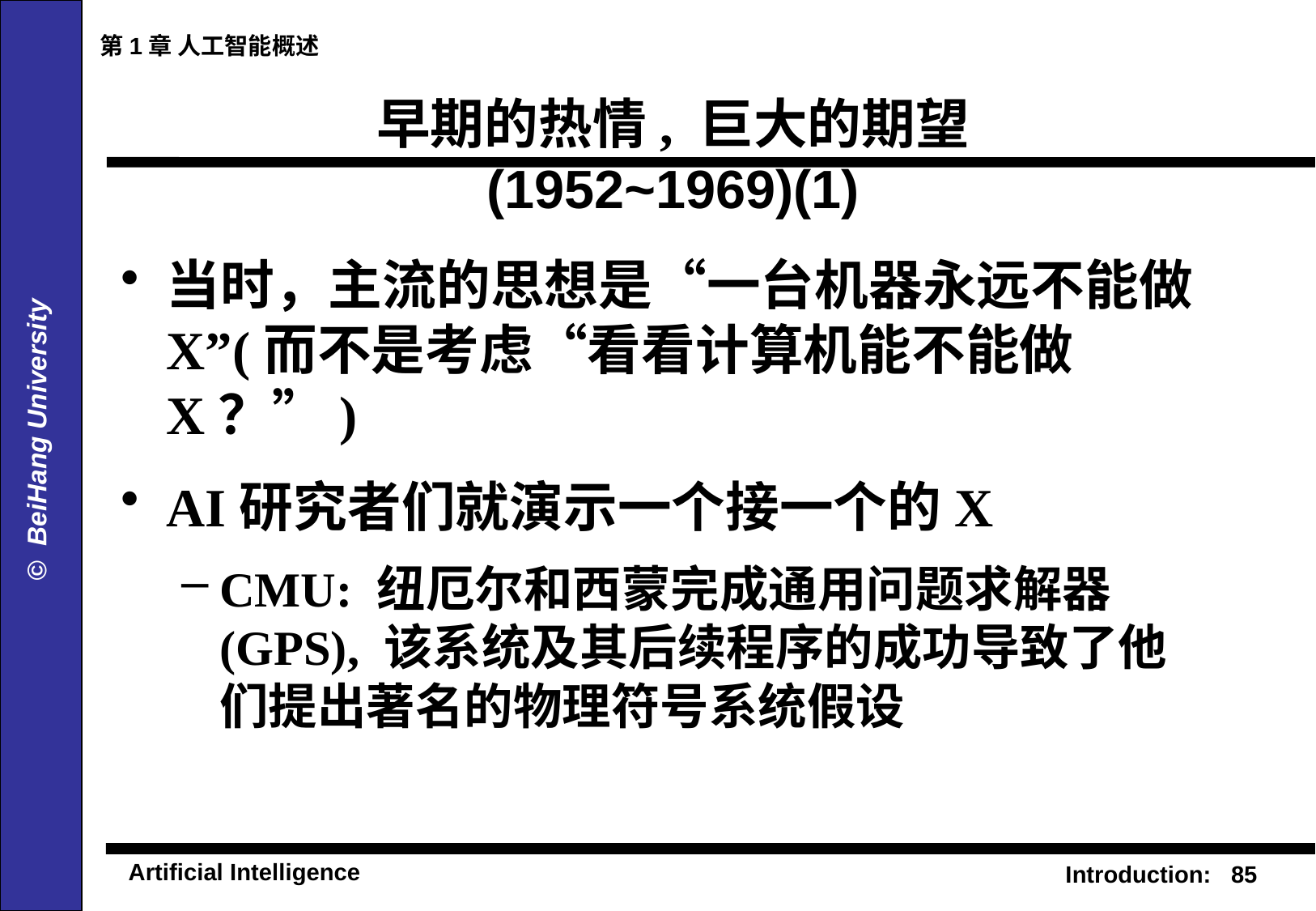

第1章 人工智能概述
# 早期的热情, 巨大的期望 (1952~1969)(1)
当时，主流的思想是“一台机器永远不能做X”(而不是考虑“看看计算机能不能做X？”)
AI研究者们就演示一个接一个的X
CMU: 纽厄尔和西蒙完成通用问题求解器(GPS), 该系统及其后续程序的成功导致了他们提出著名的物理符号系统假设